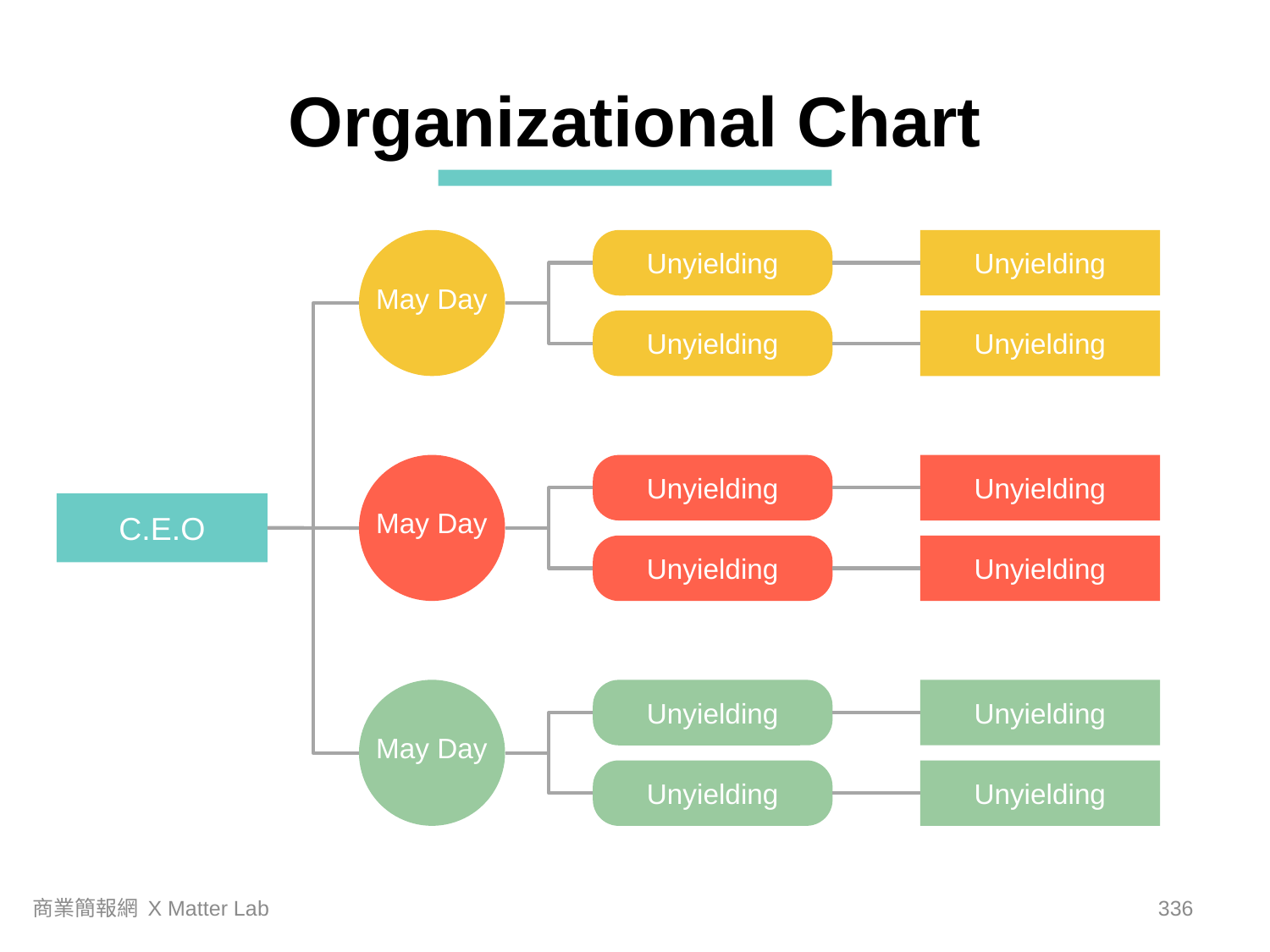

Organizational Chart

Unyielding
Unyielding
May Day
Unyielding
Unyielding

Unyielding
Unyielding
C.E.O
May Day
Unyielding
Unyielding

Unyielding
Unyielding
May Day
Unyielding
Unyielding
商業簡報網 X Matter Lab
336